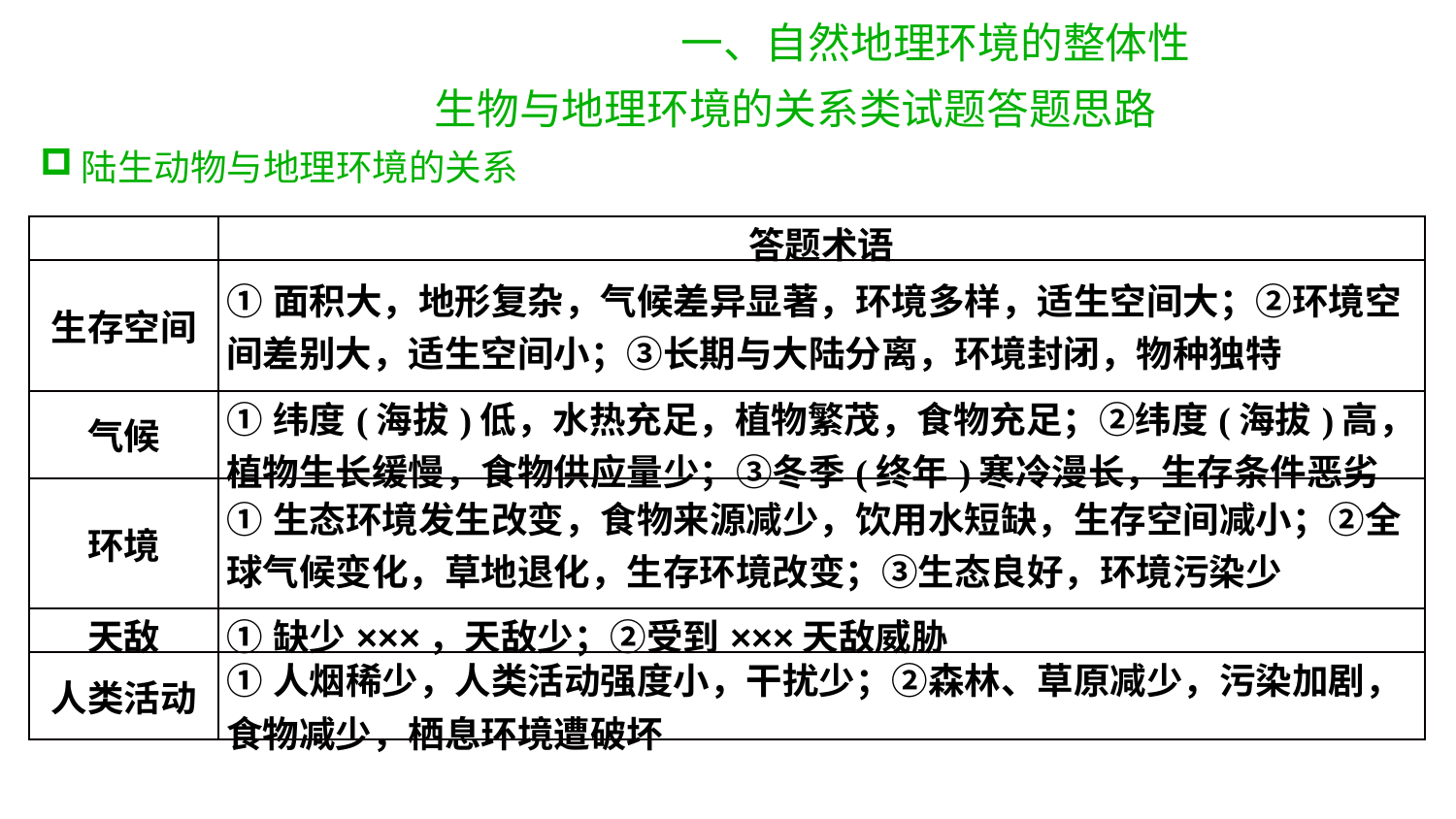

一、自然地理环境的整体性
生物与地理环境的关系类试题答题思路
陆生动物与地理环境的关系
|  | 答题术语 |
| --- | --- |
| 生存空间 | ①面积大，地形复杂，气候差异显著，环境多样，适生空间大；②环境空间差别大，适生空间小；③长期与大陆分离，环境封闭，物种独特 |
| 气候 | ①纬度(海拔)低，水热充足，植物繁茂，食物充足；②纬度(海拔)高，植物生长缓慢，食物供应量少；③冬季(终年)寒冷漫长，生存条件恶劣 |
| 环境 | ①生态环境发生改变，食物来源减少，饮用水短缺，生存空间减小；②全球气候变化，草地退化，生存环境改变；③生态良好，环境污染少 |
| 天敌 | ①缺少×××，天敌少；②受到×××天敌威胁 |
| 人类活动 | ①人烟稀少，人类活动强度小，干扰少；②森林、草原减少，污染加剧，食物减少，栖息环境遭破坏 |